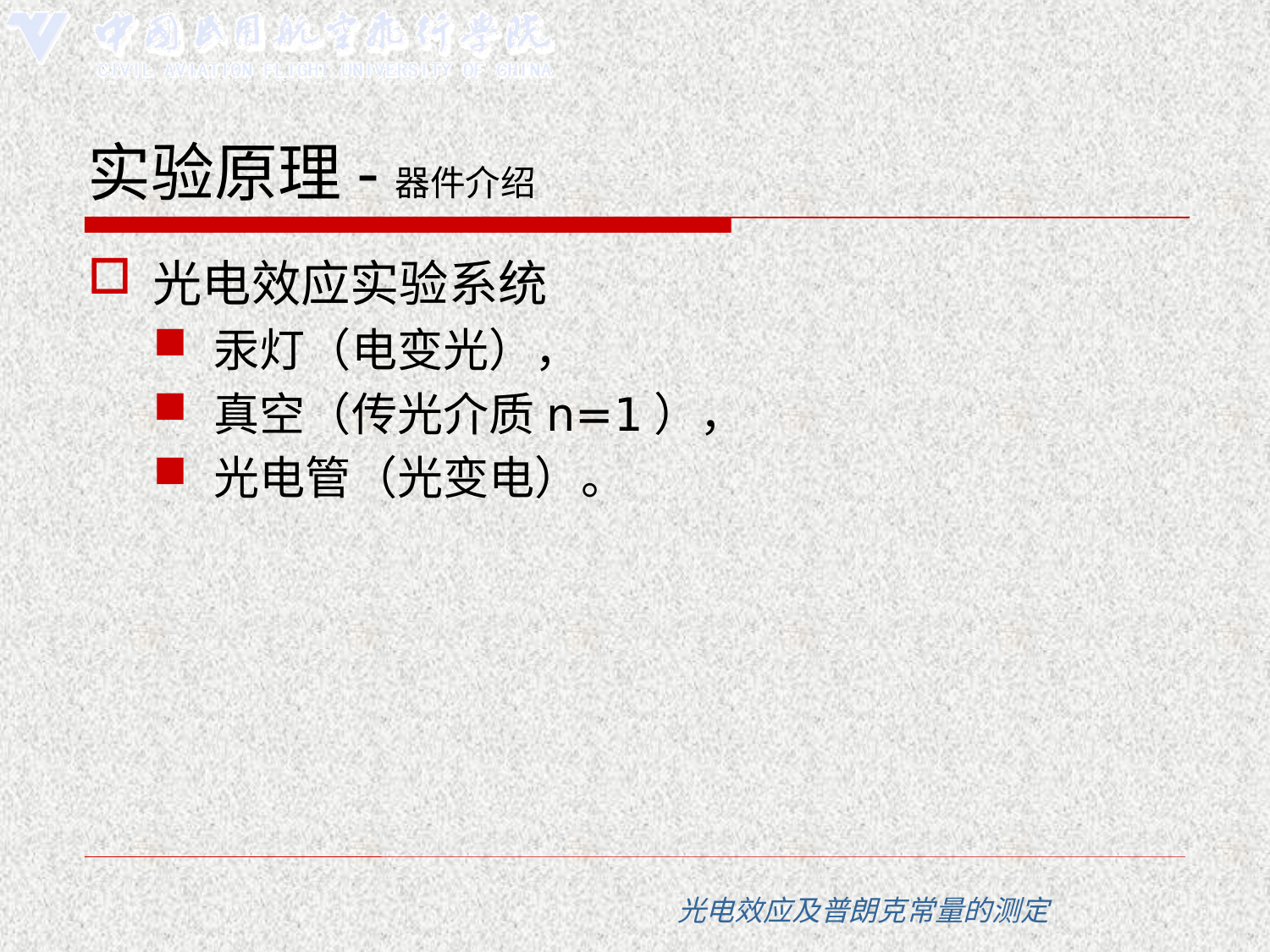

实验原理-器件介绍
光电效应实验系统
汞灯（电变光），
真空（传光介质n=1），
光电管（光变电）。